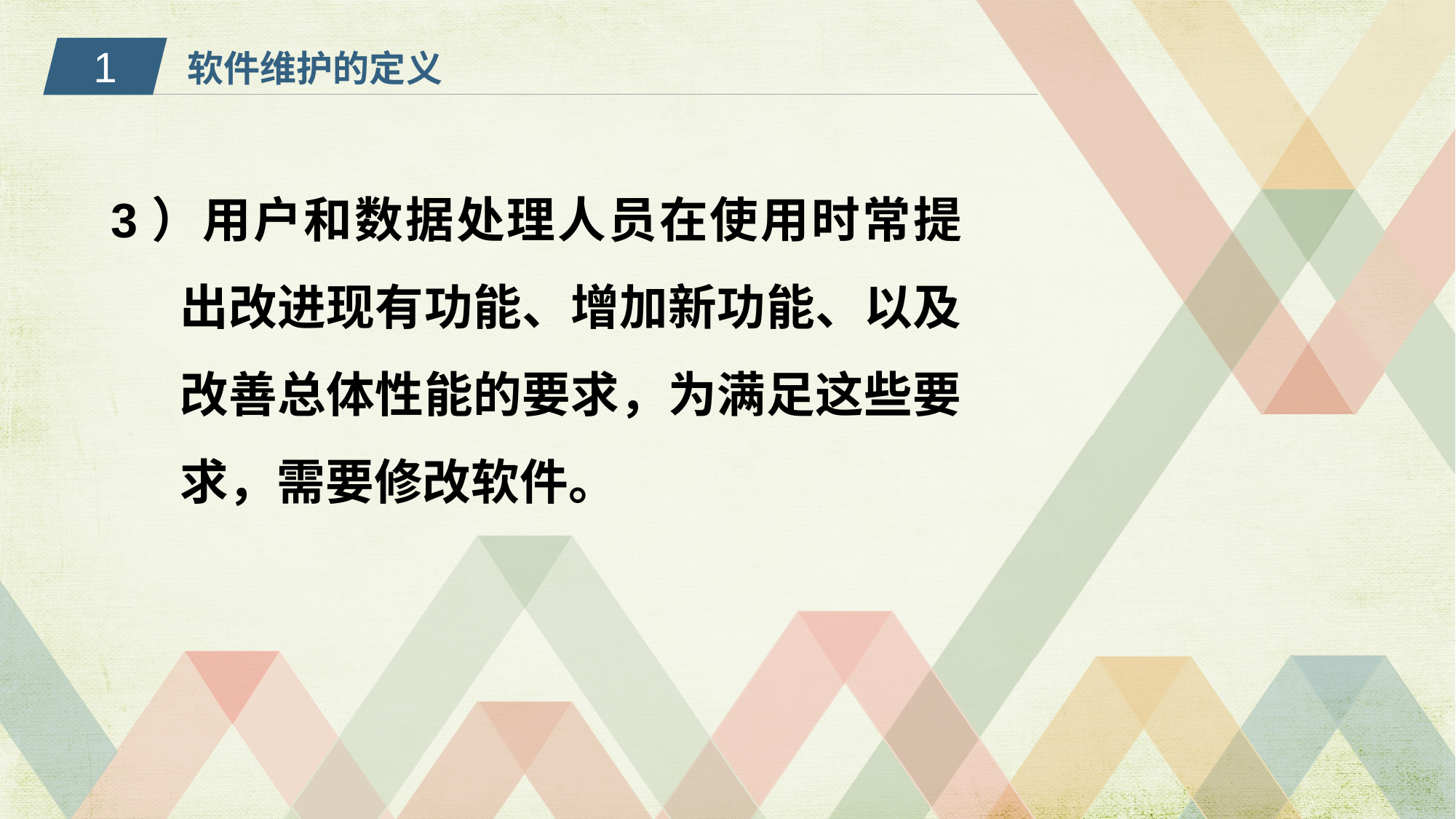

1

软件维护的定义

3）用户和数据处理人员在使用时常提出改进现有功能、增加新功能、以及改善总体性能的要求，为满足这些要求，需要修改软件。